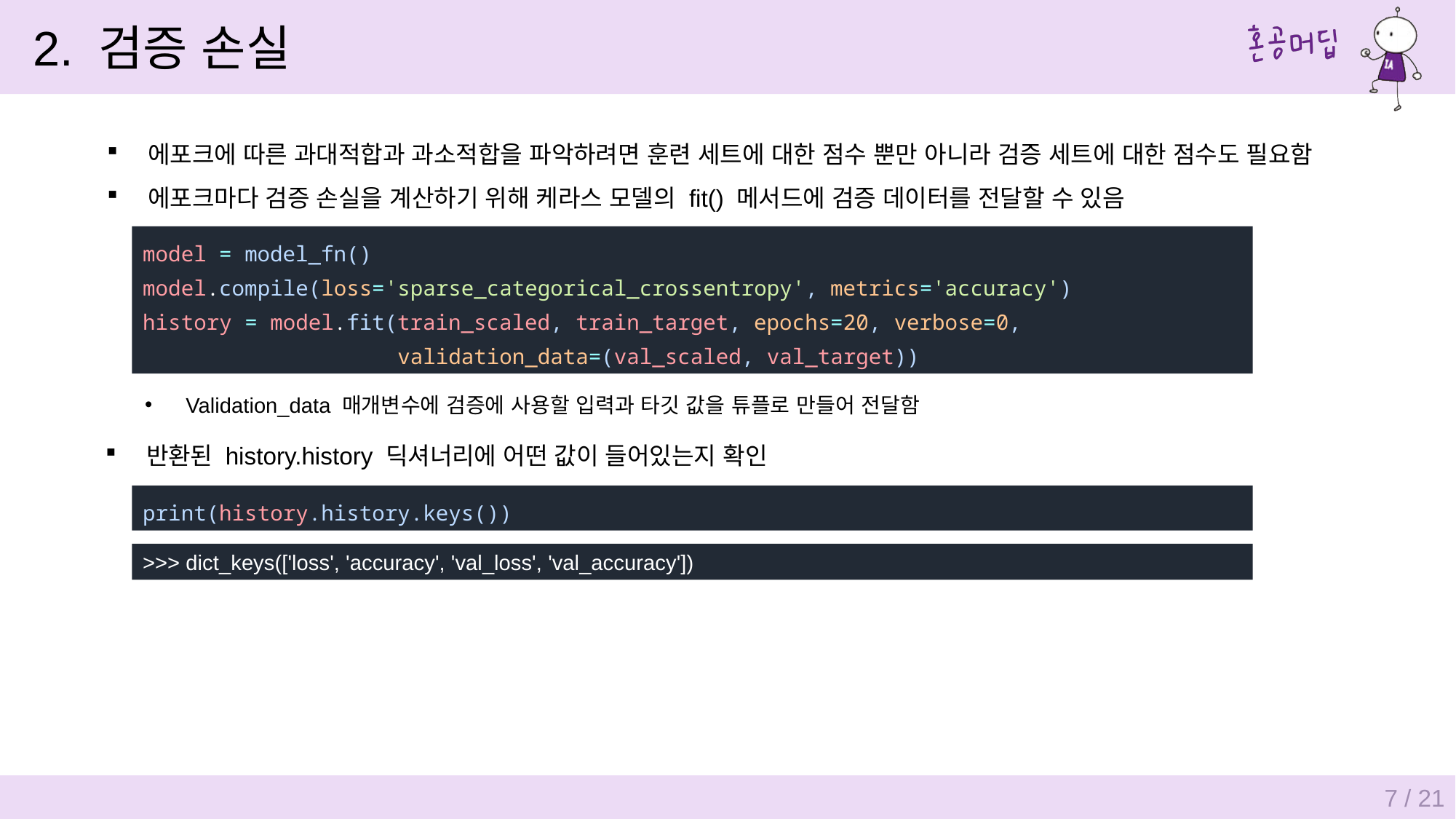

2. 검증 손실
에포크에 따른 과대적합과 과소적합을 파악하려면 훈련 세트에 대한 점수 뿐만 아니라 검증 세트에 대한 점수도 필요함
에포크마다 검증 손실을 계산하기 위해 케라스 모델의 fit() 메서드에 검증 데이터를 전달할 수 있음
model = model_fn()
model.compile(loss='sparse_categorical_crossentropy', metrics='accuracy')
history = model.fit(train_scaled, train_target, epochs=20, verbose=0,
                    validation_data=(val_scaled, val_target))
Validation_data 매개변수에 검증에 사용할 입력과 타깃 값을 튜플로 만들어 전달함
반환된 history.history 딕셔너리에 어떤 값이 들어있는지 확인
print(history.history.keys())
>>> dict_keys(['loss', 'accuracy', 'val_loss', 'val_accuracy'])
7 / 21